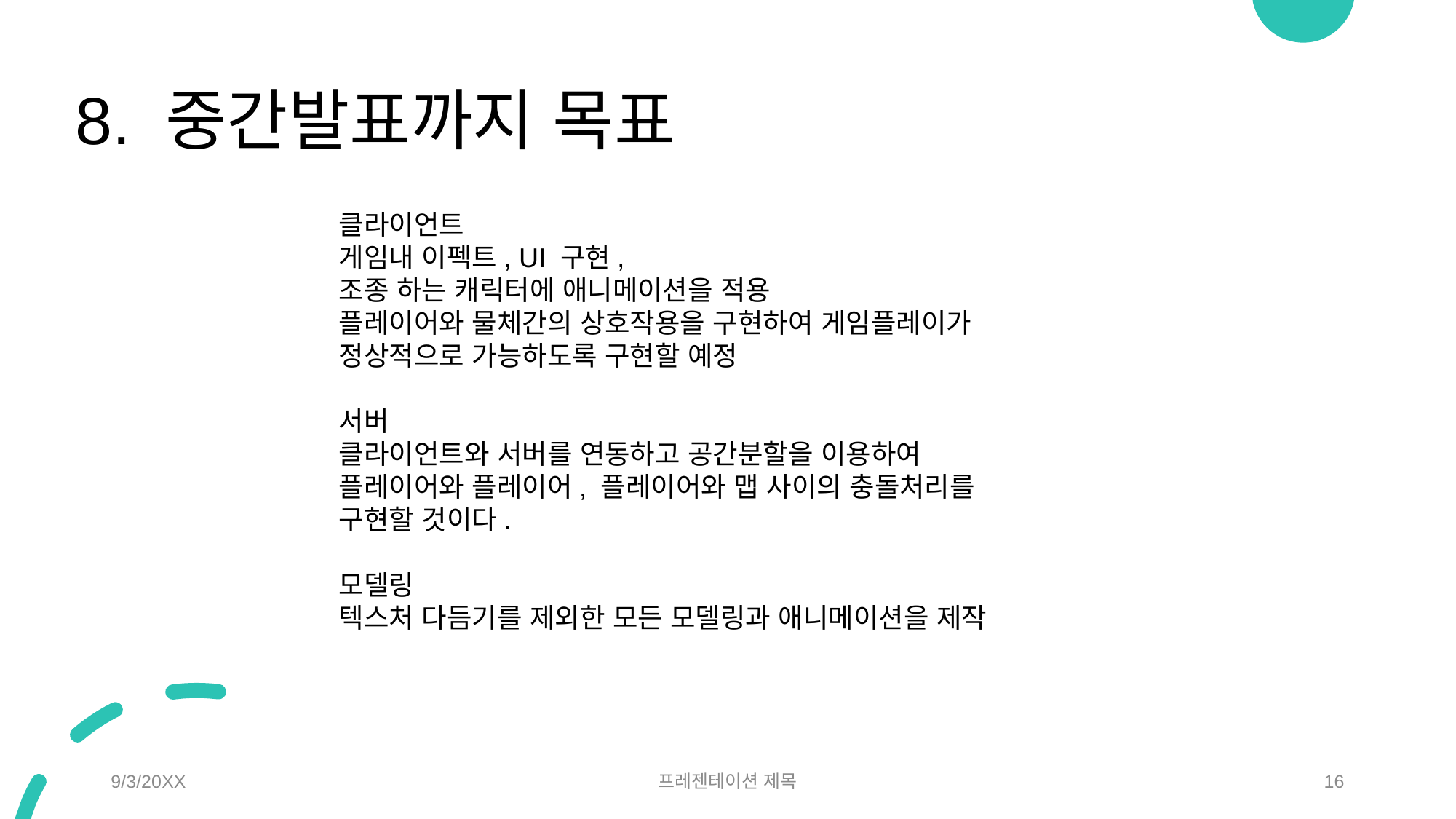

8. 중간발표까지 목표
클라이언트
게임내 이펙트, UI 구현,
조종 하는 캐릭터에 애니메이션을 적용
플레이어와 물체간의 상호작용을 구현하여 게임플레이가 정상적으로 가능하도록 구현할 예정

서버
클라이언트와 서버를 연동하고 공간분할을 이용하여 플레이어와 플레이어, 플레이어와 맵 사이의 충돌처리를 구현할 것이다.

모델링
텍스처 다듬기를 제외한 모든 모델링과 애니메이션을 제작

9/3/20XX
프레젠테이션 제목
16